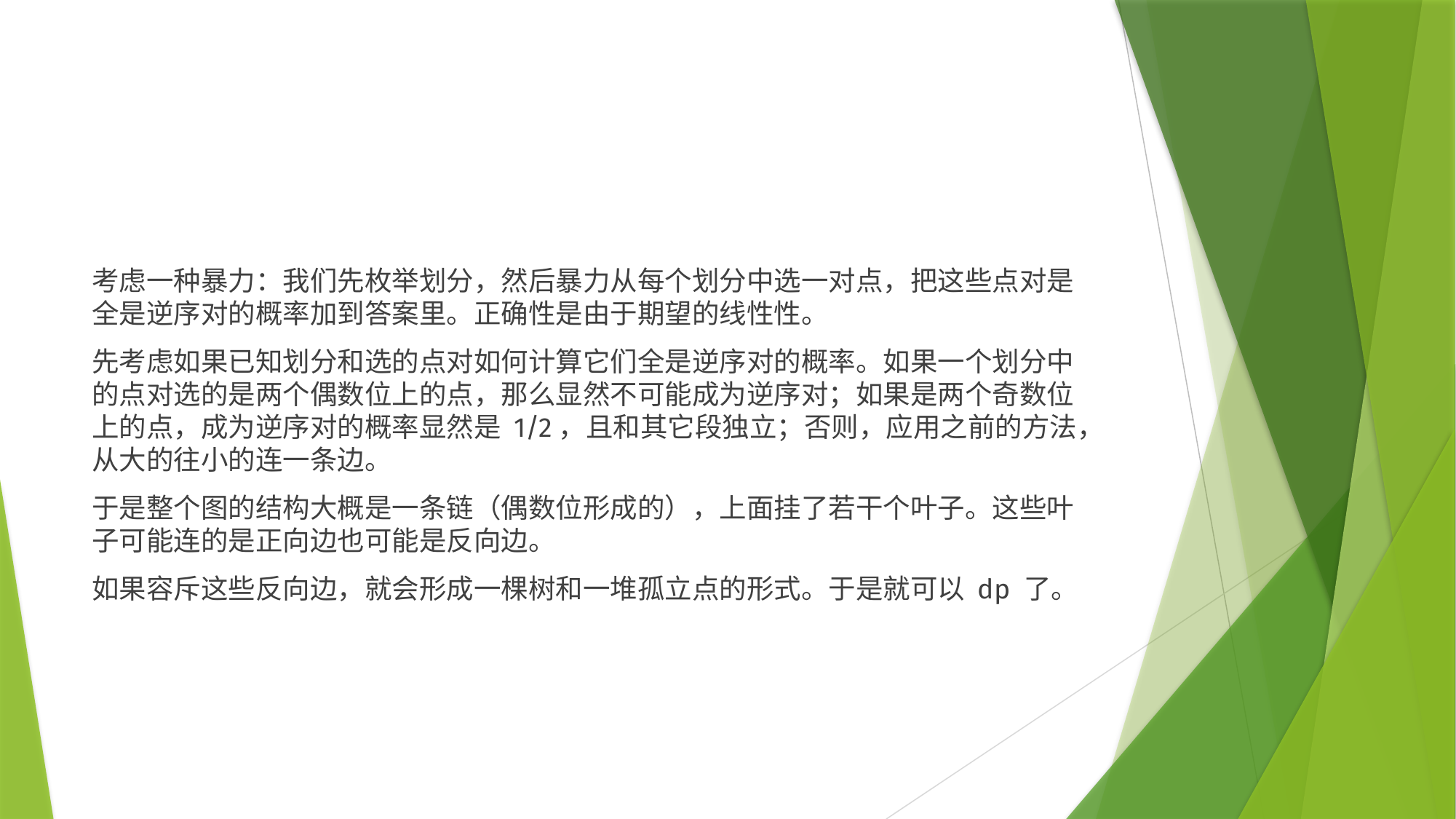

#
考虑一种暴力：我们先枚举划分，然后暴力从每个划分中选一对点，把这些点对是全是逆序对的概率加到答案里。正确性是由于期望的线性性。
先考虑如果已知划分和选的点对如何计算它们全是逆序对的概率。如果一个划分中的点对选的是两个偶数位上的点，那么显然不可能成为逆序对；如果是两个奇数位上的点，成为逆序对的概率显然是 1/2，且和其它段独立；否则，应用之前的方法，从大的往小的连一条边。
于是整个图的结构大概是一条链（偶数位形成的），上面挂了若干个叶子。这些叶子可能连的是正向边也可能是反向边。
如果容斥这些反向边，就会形成一棵树和一堆孤立点的形式。于是就可以 dp 了。